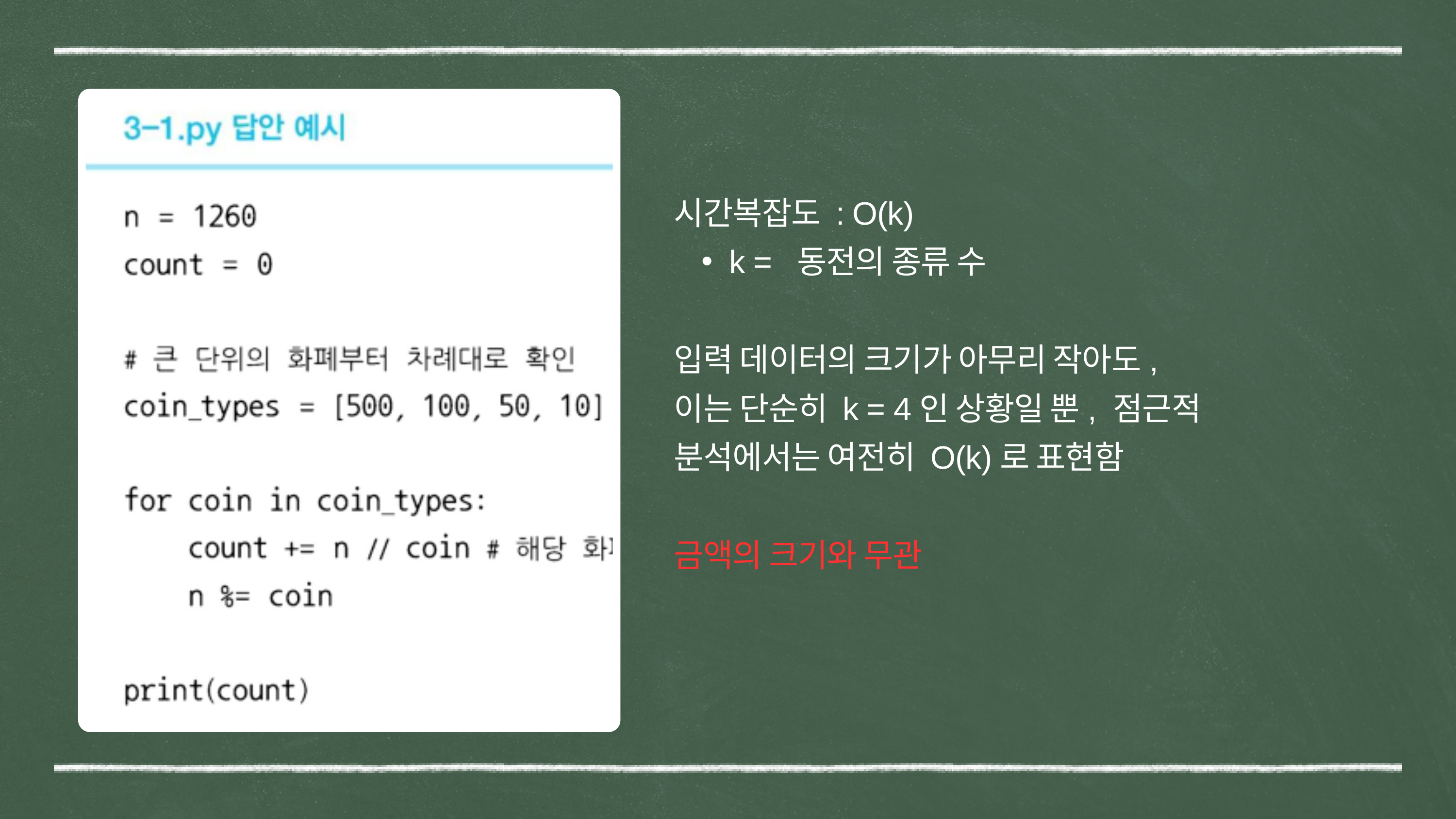

시간복잡도 : O(k)
k =  동전의 종류 수

입력 데이터의 크기가 아무리 작아도, 이는 단순히 k = 4인 상황일 뿐, 점근적 분석에서는 여전히 O(k)로 표현함

금액의 크기와 무관